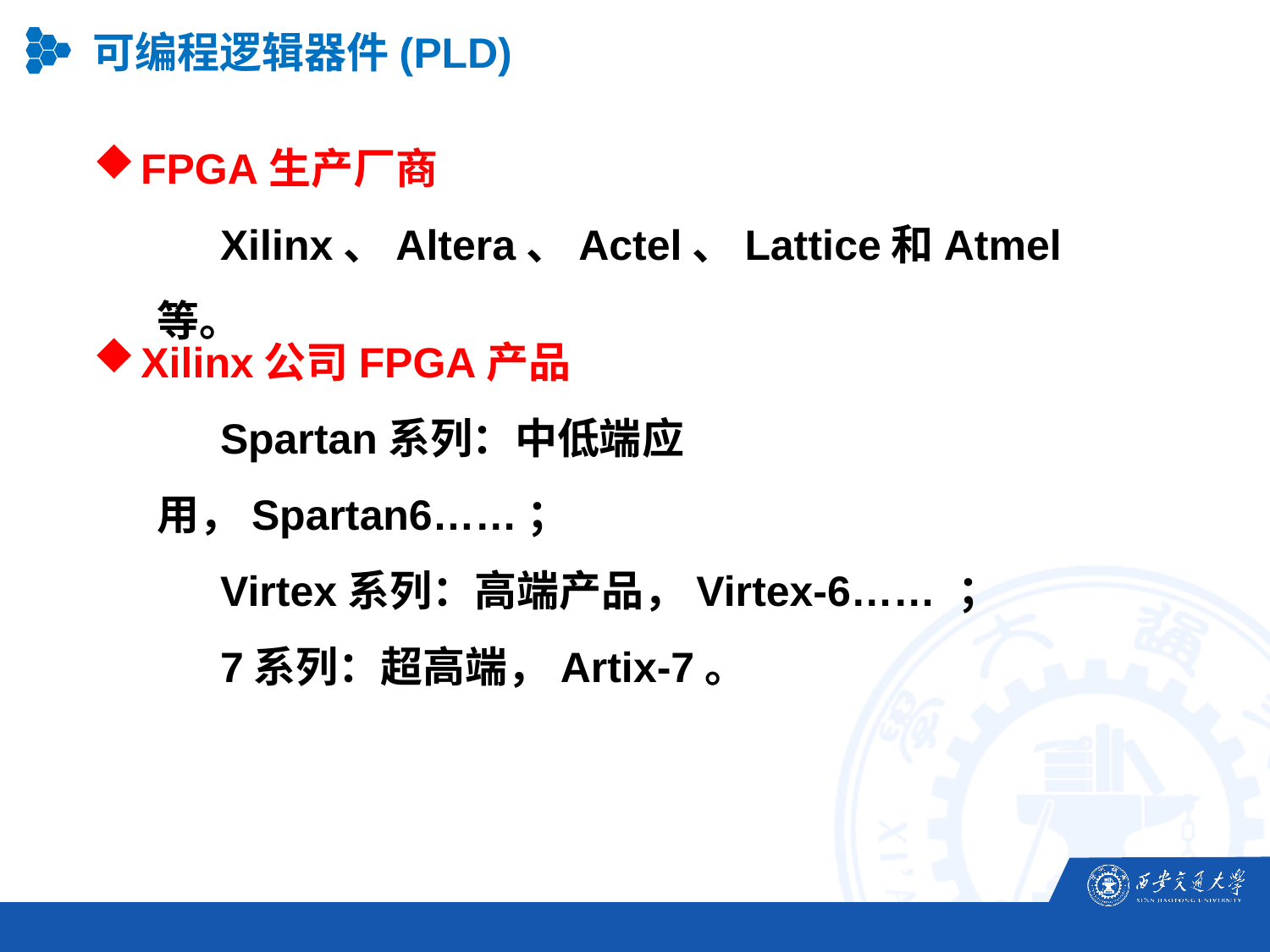

可编程逻辑器件(PLD)
FPGA生产厂商
Xilinx、Altera、Actel、Lattice和Atmel等。
Xilinx公司FPGA产品
Spartan系列：中低端应用，Spartan6……；
Virtex系列：高端产品，Virtex-6…… ；
7系列：超高端，Artix-7。